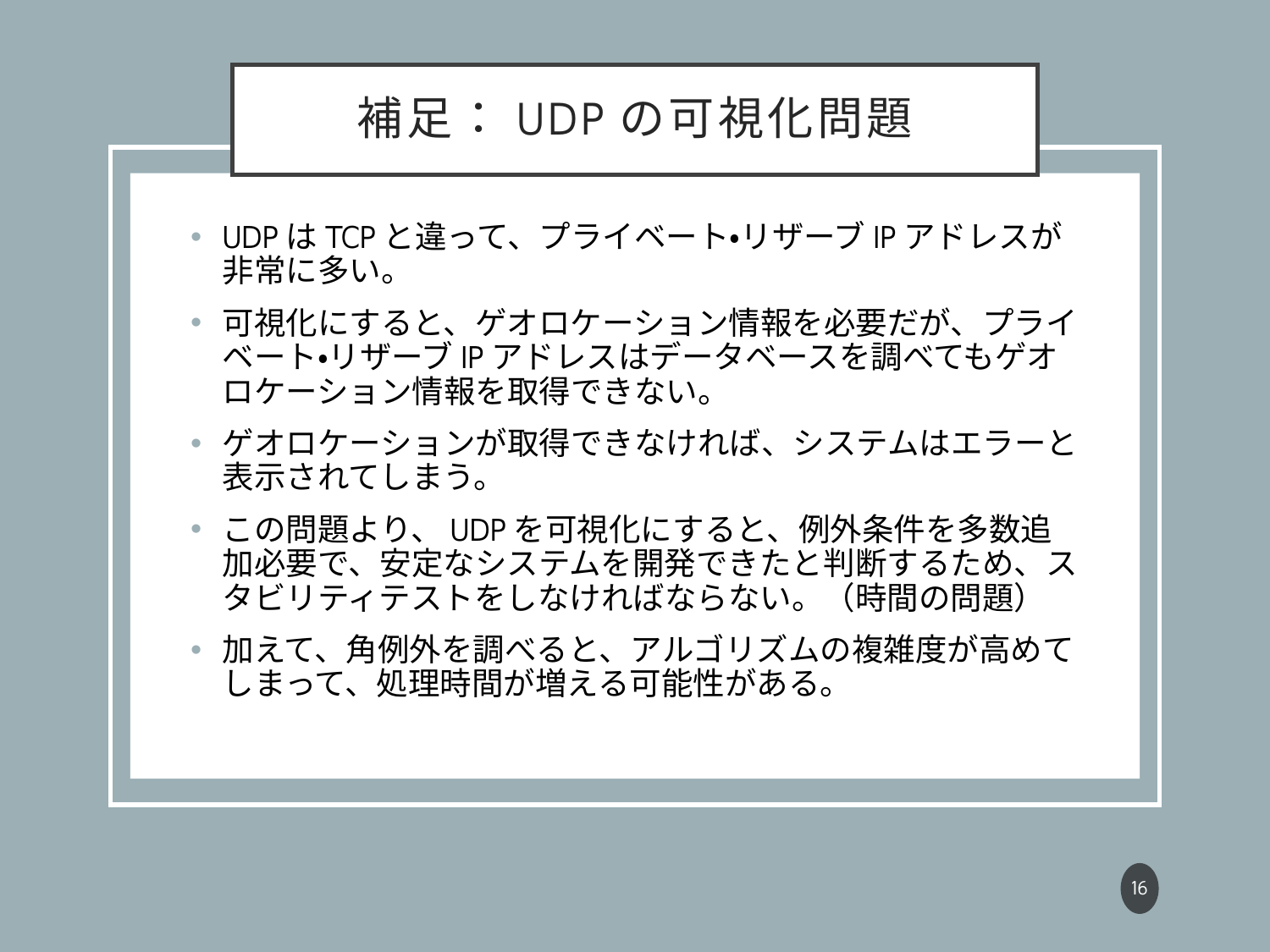

# 補足：UDPの可視化問題

UDPはTCPと違って、プライベート・リザーブIPアドレスが非常に多い。
可視化にすると、ゲオロケーション情報を必要だが、プライベート・リザーブIPアドレスはデータベースを調べてもゲオロケーション情報を取得できない。
ゲオロケーションが取得できなければ、システムはエラーと表示されてしまう。
この問題より、UDPを可視化にすると、例外条件を多数追加必要で、安定なシステムを開発できたと判断するため、スタビリティテストをしなければならない。（時間の問題）
加えて、角例外を調べると、アルゴリズムの複雑度が高めてしまって、処理時間が増える可能性がある。

16